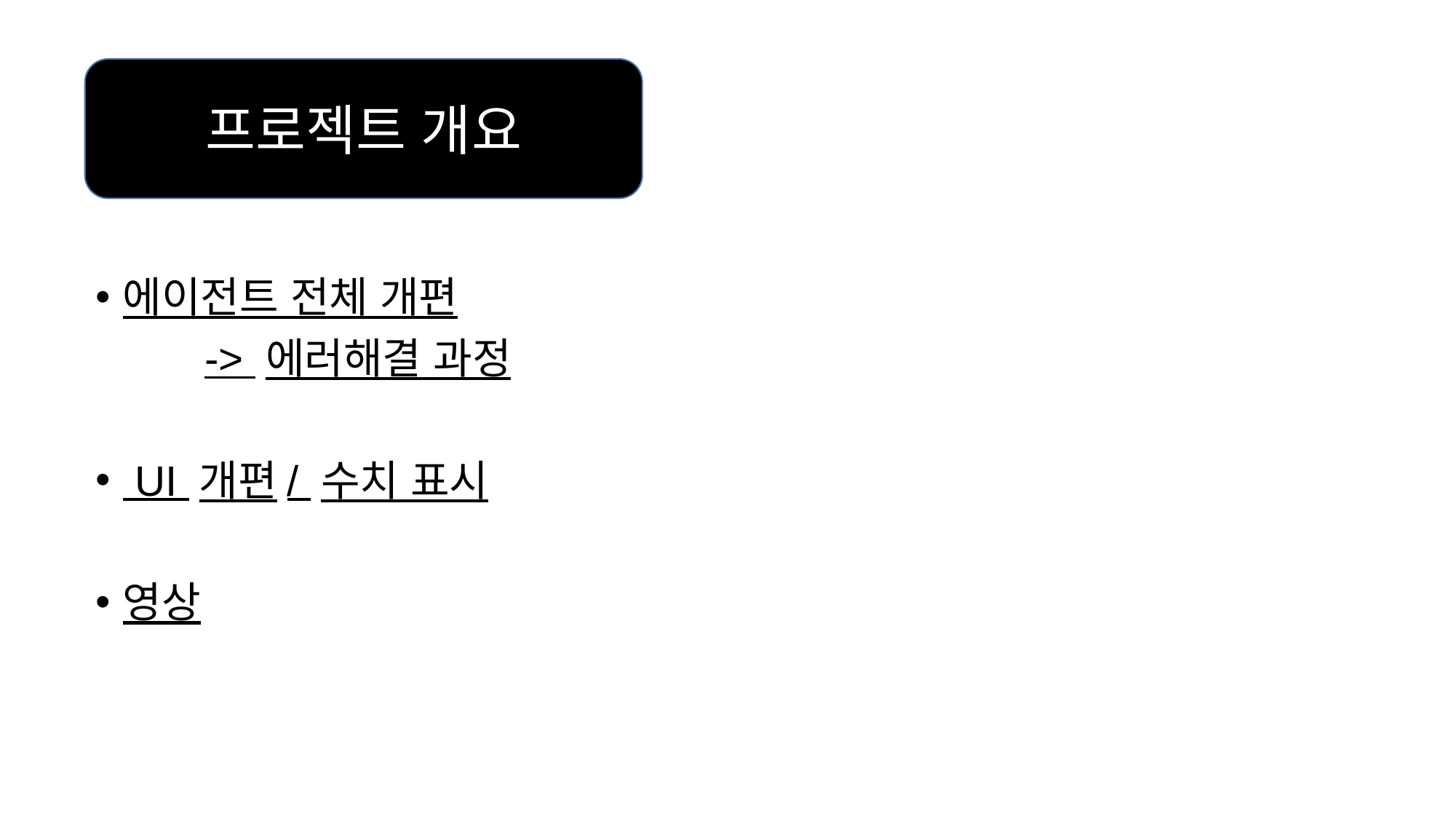

프로젝트 개요
에이전트 전체 개편
	-> 에러해결 과정

 UI 개편/ 수치 표시

영상